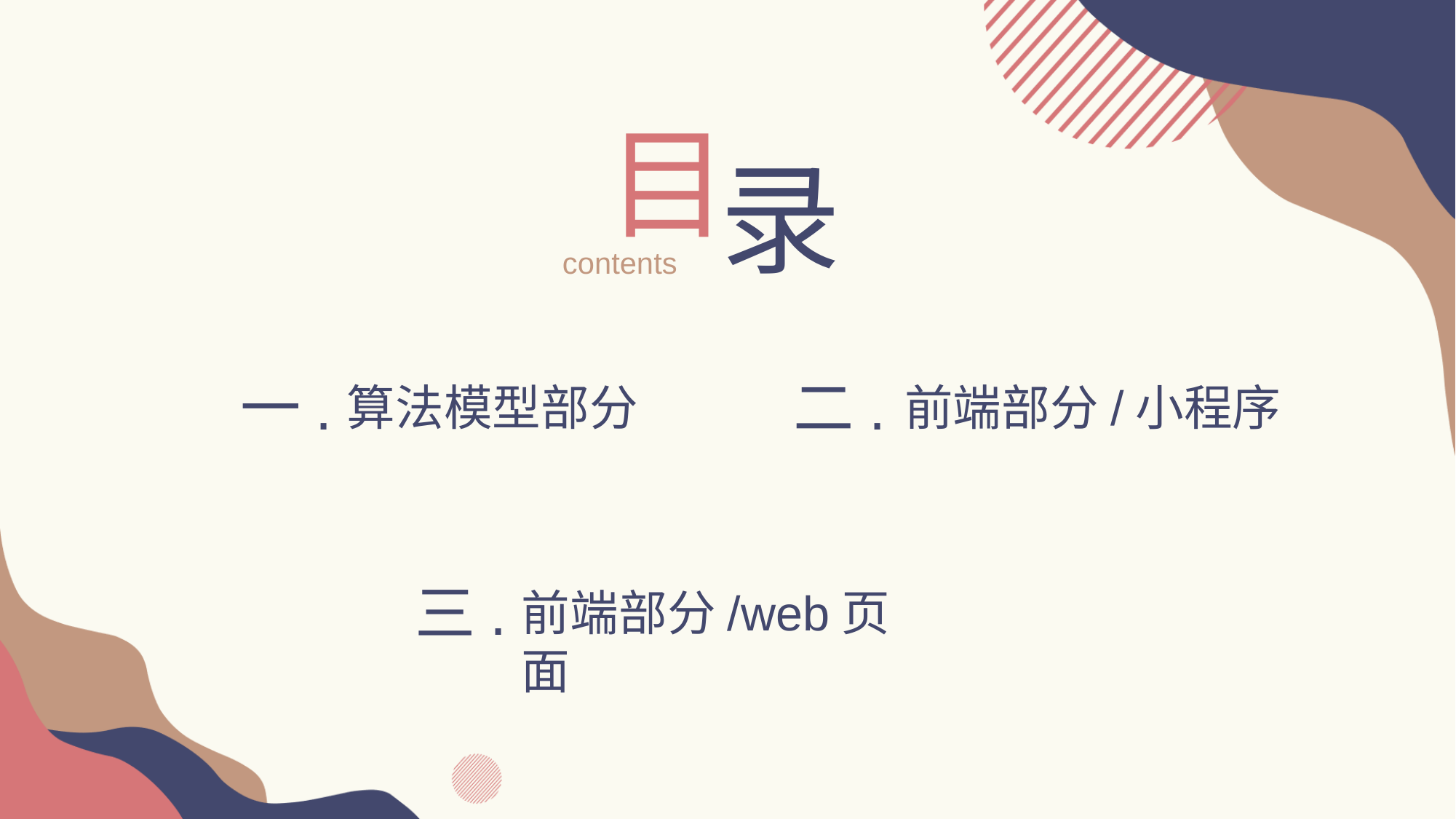

目
录
contents
一.
二.
算法模型部分
前端部分/小程序
三.
前端部分/web页面